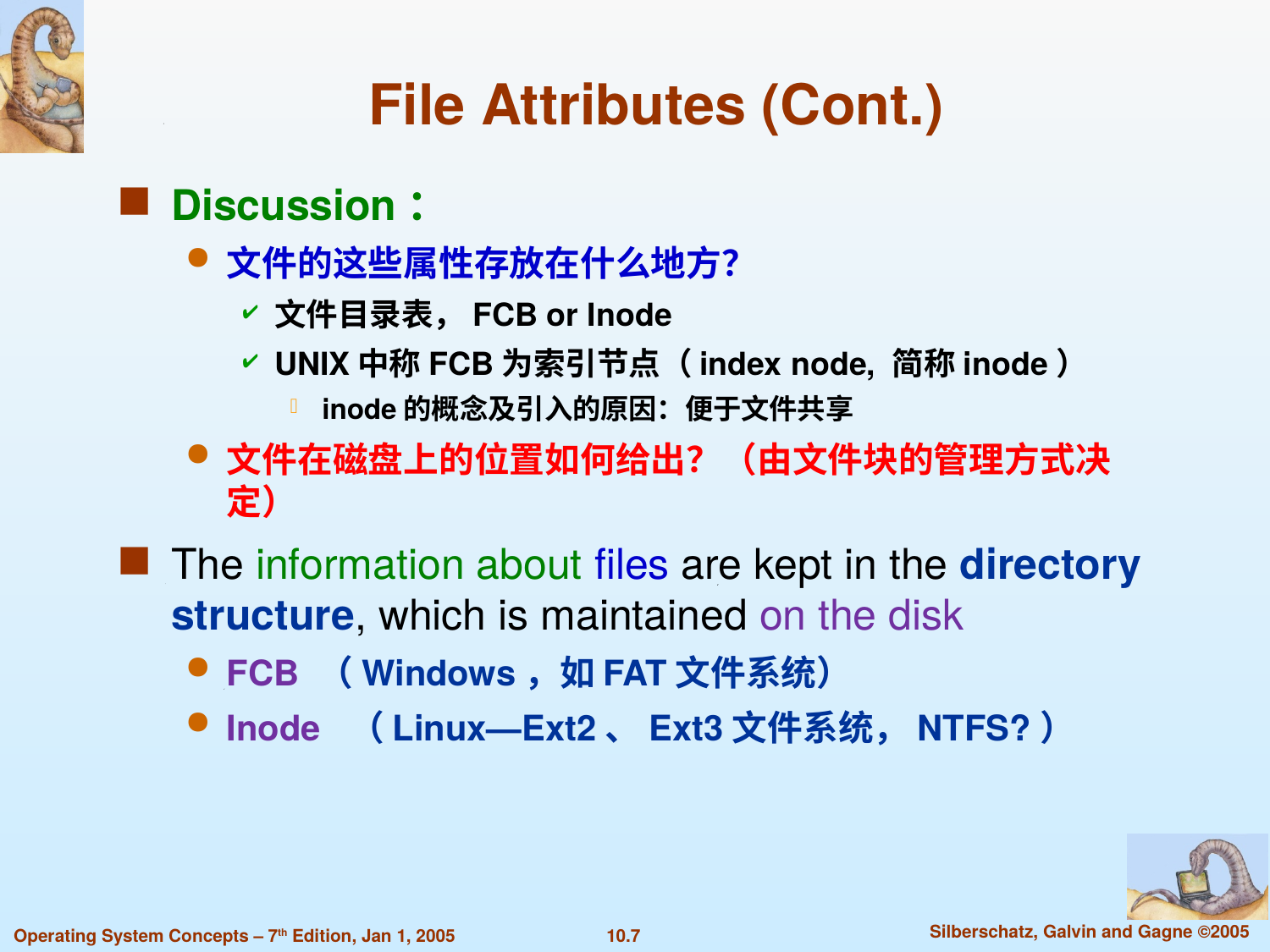

File Attributes (Cont.)
Discussion：
文件的这些属性存放在什么地方？
文件目录表，FCB or Inode
UNIX中称FCB为索引节点（index node, 简称inode）
inode的概念及引入的原因：便于文件共享
文件在磁盘上的位置如何给出？（由文件块的管理方式决定）
The information about files are kept in the directory structure, which is maintained on the disk
FCB （Windows，如FAT文件系统）
Inode  （Linux—Ext2、Ext3文件系统，NTFS?）